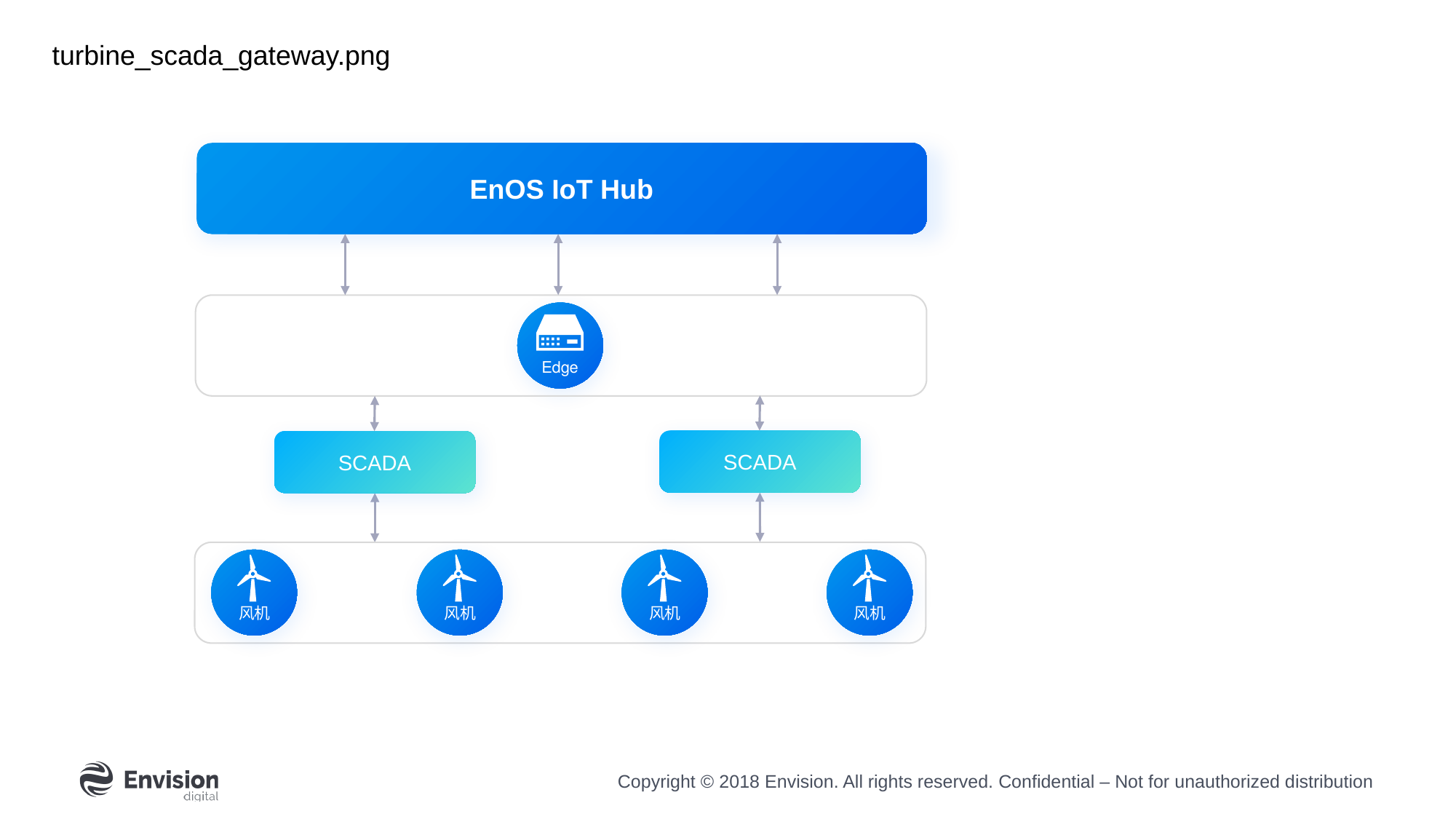

turbine_scada_gateway.png
EnOS IoT Hub

Edge
SCADA
SCADA

风机

风机

风机

风机